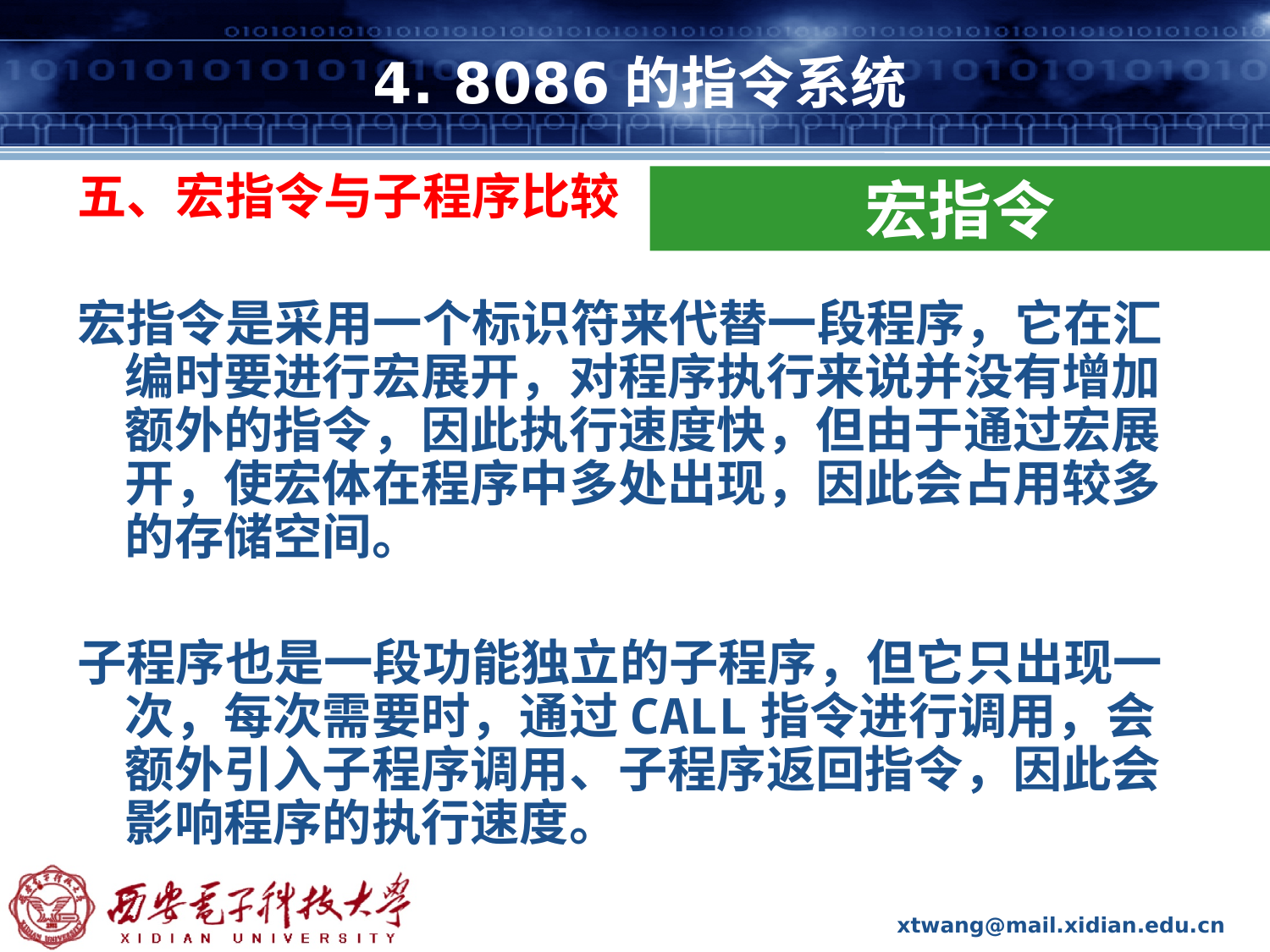

# 4. 8086的指令系统
五、宏指令与子程序比较

宏指令是采用一个标识符来代替一段程序，它在汇编时要进行宏展开，对程序执行来说并没有增加额外的指令，因此执行速度快，但由于通过宏展开，使宏体在程序中多处出现，因此会占用较多的存储空间。

子程序也是一段功能独立的子程序，但它只出现一次，每次需要时，通过CALL指令进行调用，会额外引入子程序调用、子程序返回指令，因此会影响程序的执行速度。
宏指令